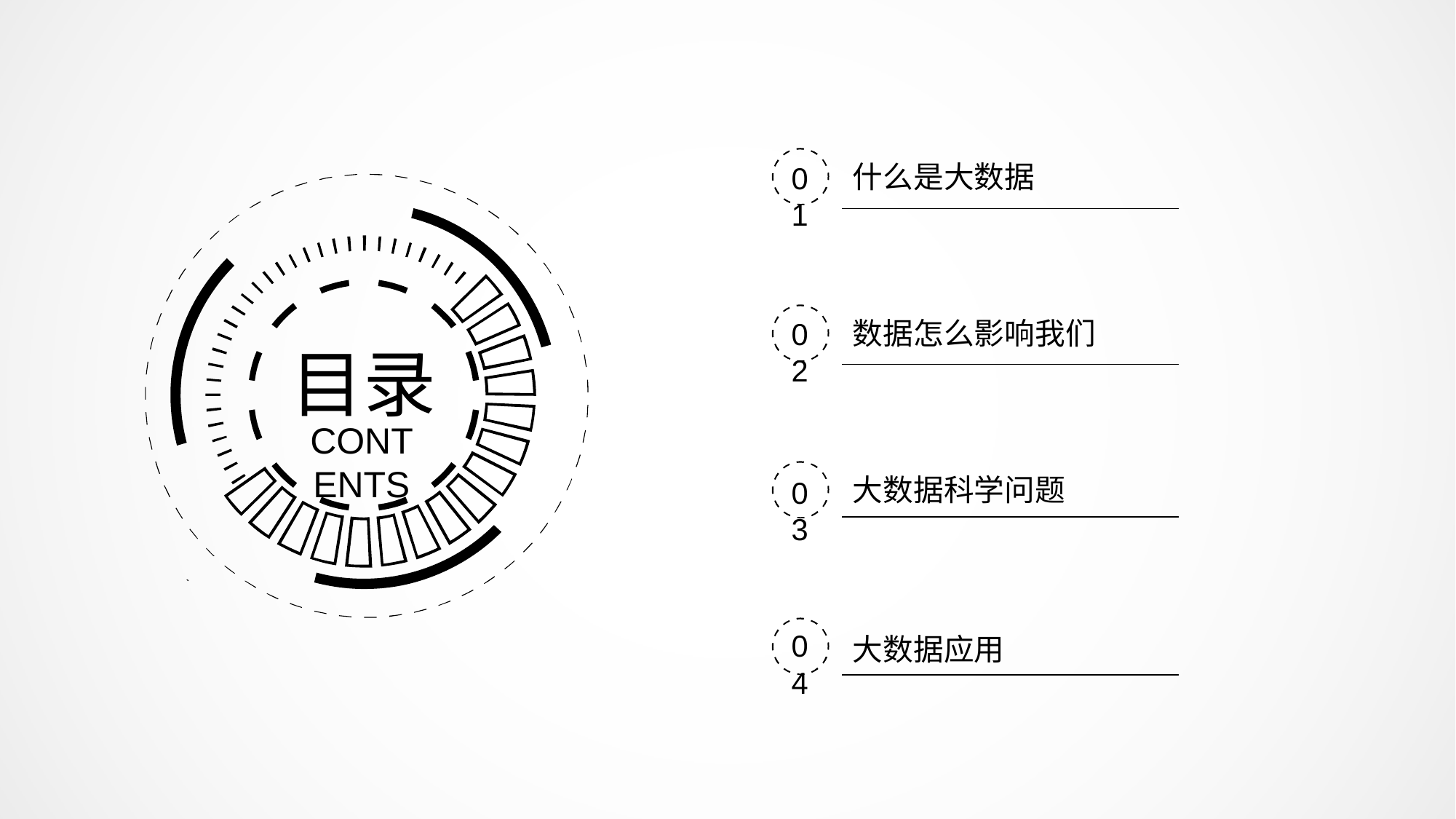

什么是大数据
01

数据怎么影响我们
02
目录
CONTENTS

大数据科学问题
03

04
大数据应用